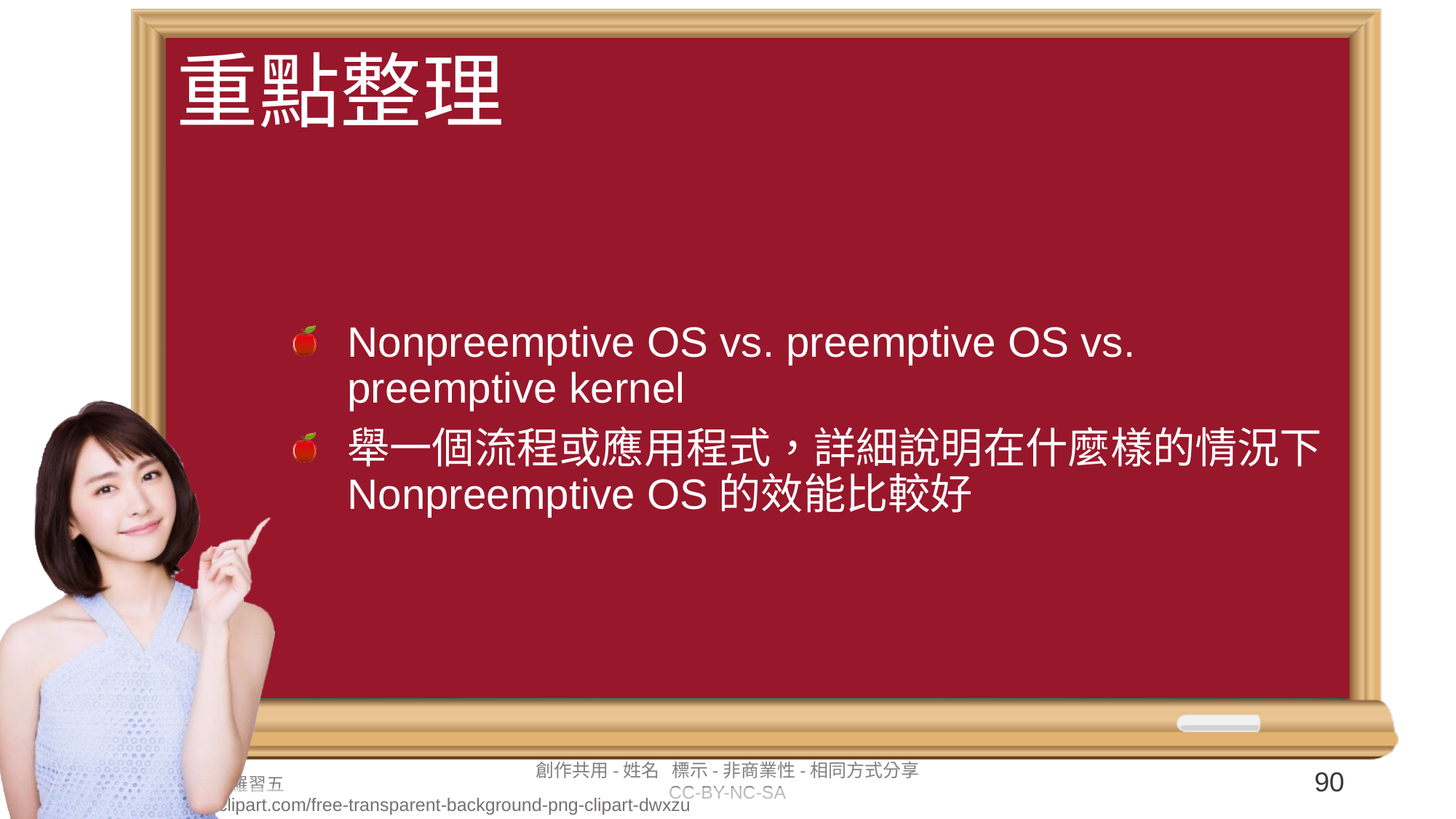

Nonpreemptive OS vs. preemptive OS vs. preemptive kernel
舉一個流程或應用程式，詳細說明在什麼樣的情況下Nonpreemptive OS的效能比較好